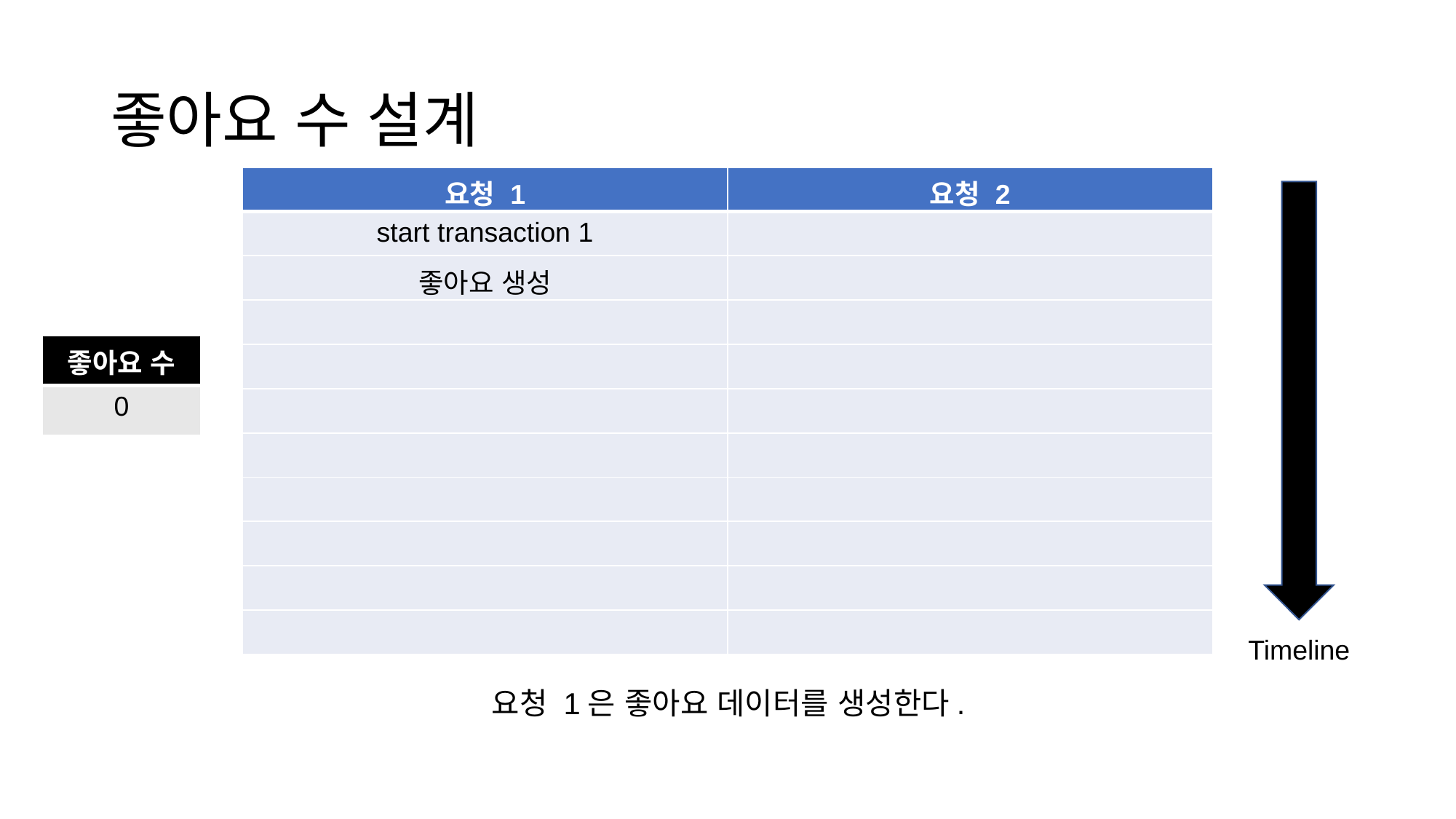

# 좋아요 수 설계
| 요청 1 | 요청 2 |
| --- | --- |
| start transaction 1 |  |
| 좋아요 생성 |  |
|  |  |
|  |  |
|  |  |
|  |  |
|  |  |
|  |  |
|  |  |
|  |  |

| 좋아요 수 |
| --- |
| 0 |
Timeline
요청 1은 좋아요 데이터를 생성한다.